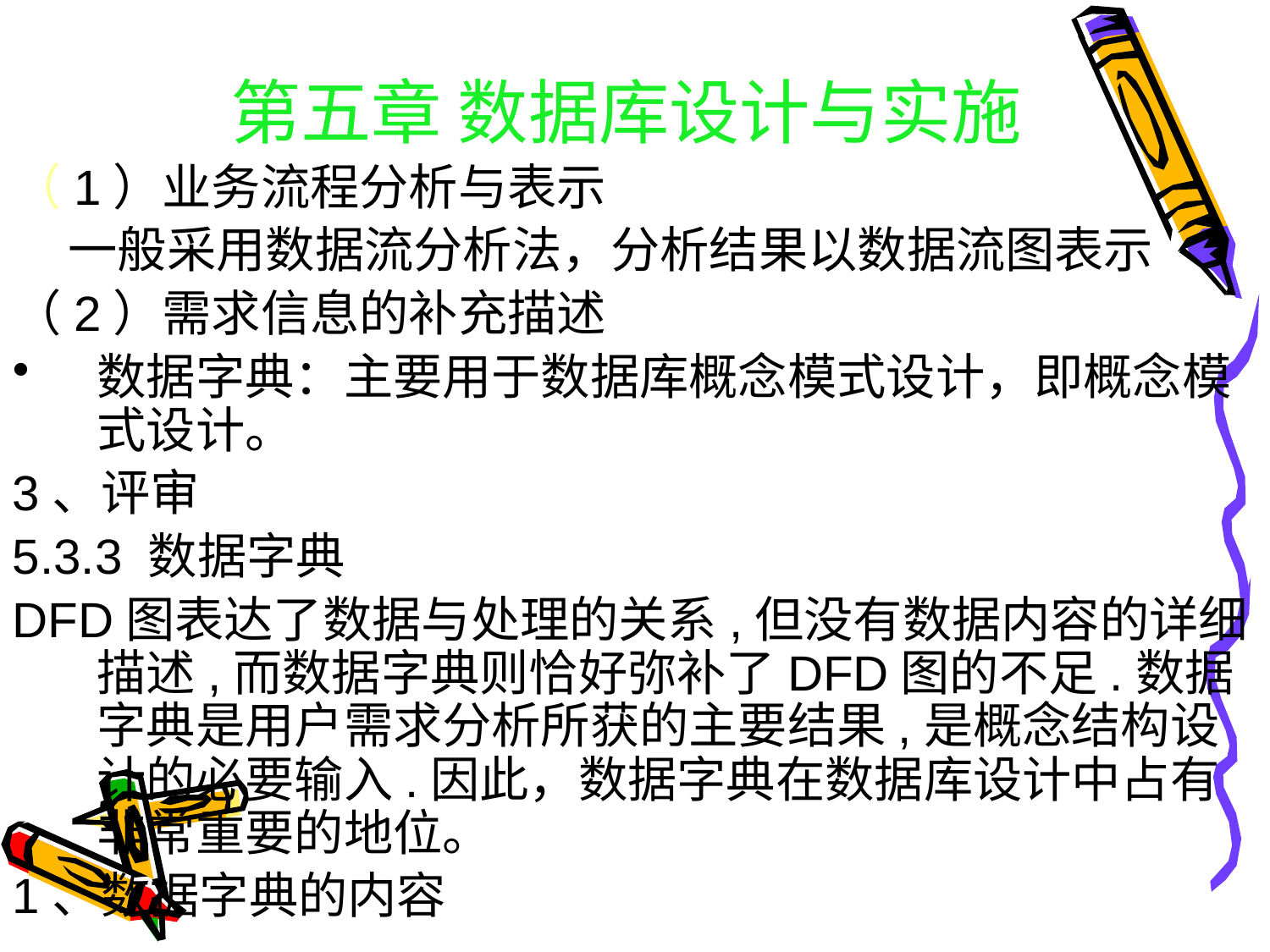

# 第五章 数据库设计与实施
（1）业务流程分析与表示
    一般采用数据流分析法，分析结果以数据流图表示
（2）需求信息的补充描述
数据字典：主要用于数据库概念模式设计，即概念模式设计。
3、评审
5.3.3 数据字典
DFD图表达了数据与处理的关系,但没有数据内容的详细描述,而数据字典则恰好弥补了DFD图的不足.数据字典是用户需求分析所获的主要结果,是概念结构设计的必要输入.因此，数据字典在数据库设计中占有非常重要的地位。
1、数据字典的内容